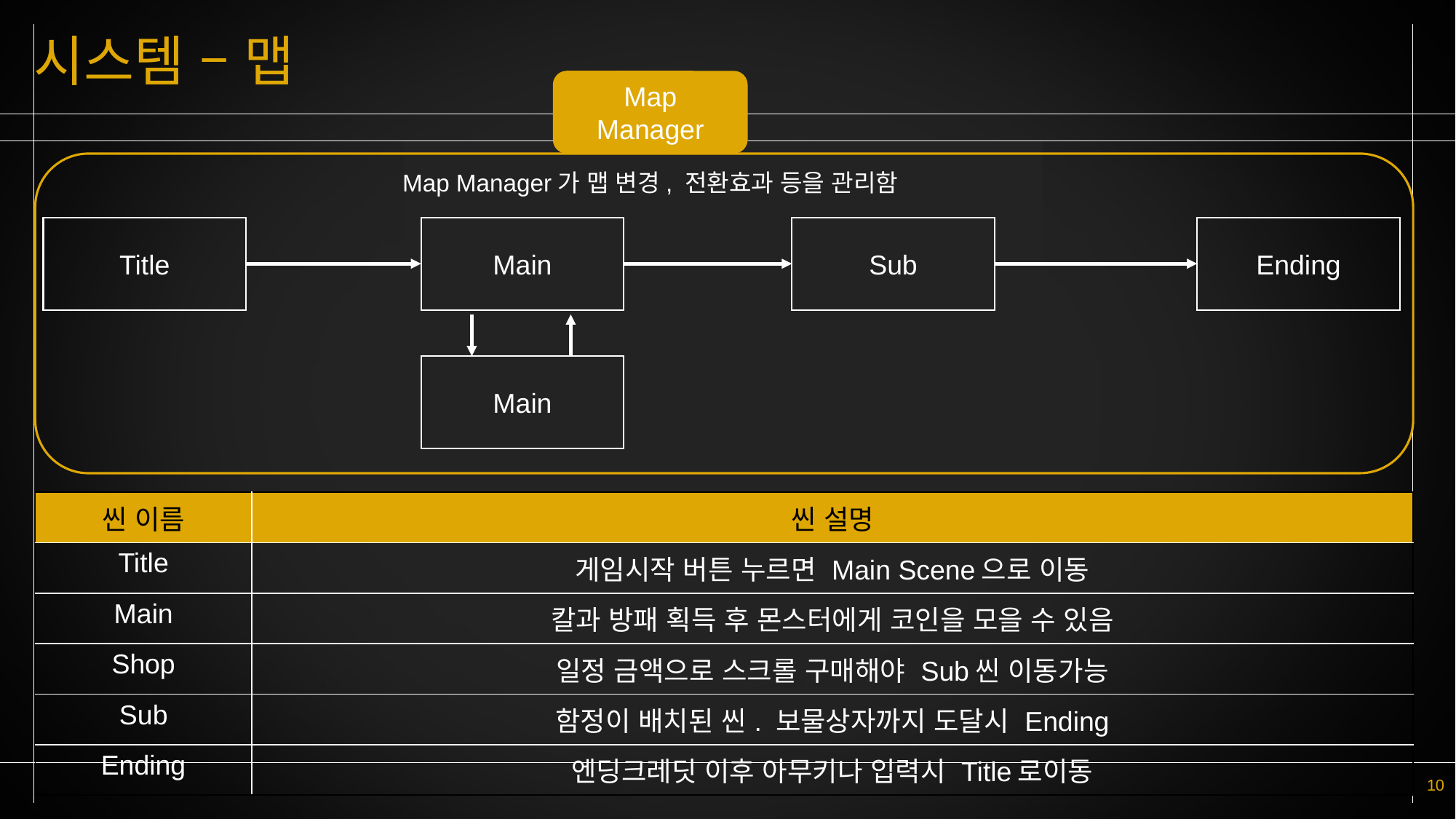

# 시스템 – 맵
Map Manager

Map Manager가 맵 변경, 전환효과 등을 관리함
Title
Sub
Ending
Main
Main
| 씬 이름 | 씬 설명 |
| --- | --- |
| Title | 게임시작 버튼 누르면 Main Scene으로 이동 |
| Main | 칼과 방패 획득 후 몬스터에게 코인을 모을 수 있음 |
| Shop | 일정 금액으로 스크롤 구매해야 Sub씬 이동가능 |
| Sub | 함정이 배치된 씬. 보물상자까지 도달시 Ending |
| Ending | 엔딩크레딧 이후 아무키나 입력시 Title로이동 |
10